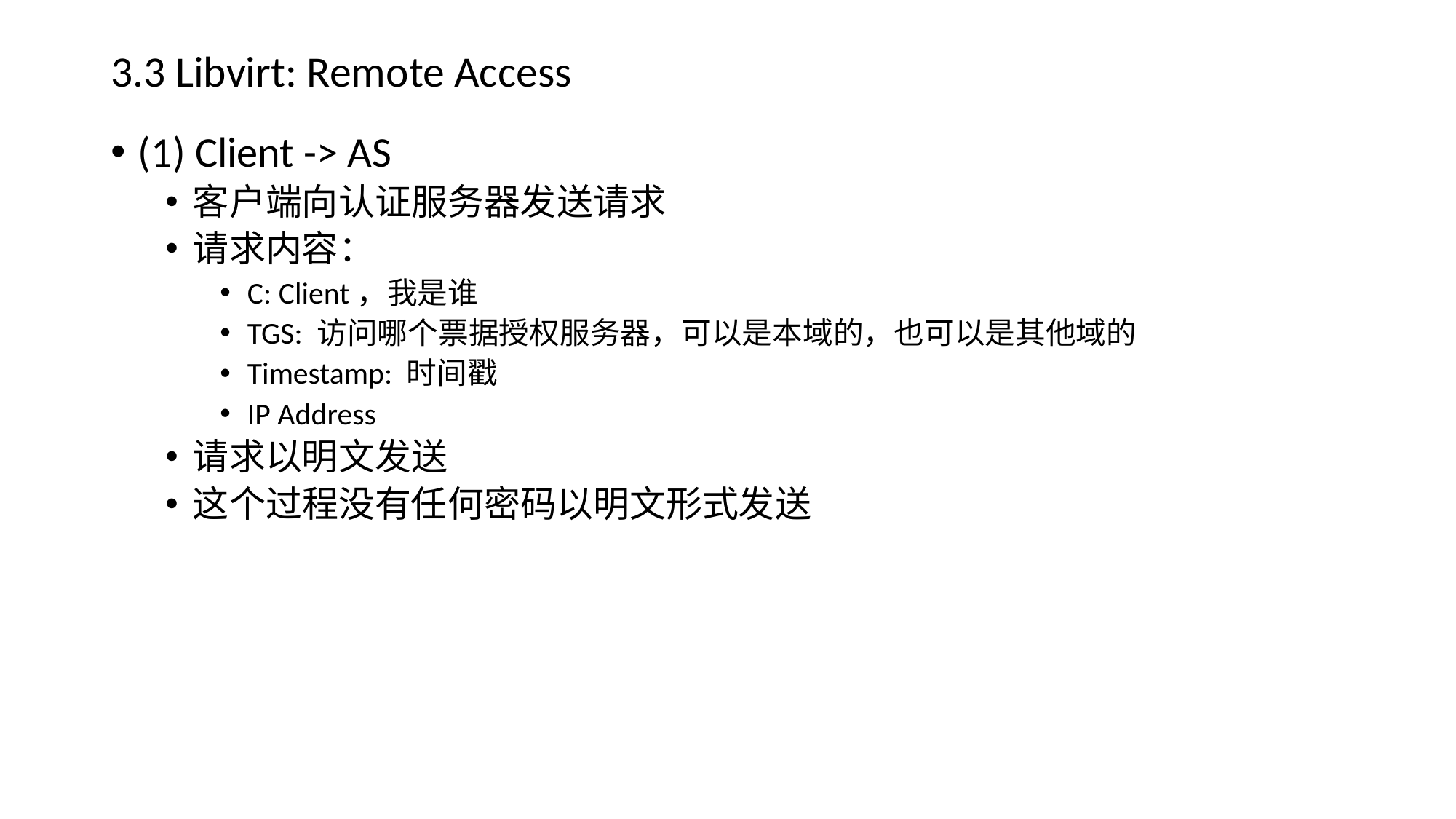

# 3.3 Libvirt: Remote Access
(1) Client -> AS
客户端向认证服务器发送请求
请求内容：
C: Client，我是谁
TGS: 访问哪个票据授权服务器，可以是本域的，也可以是其他域的
Timestamp: 时间戳
IP Address
请求以明文发送
这个过程没有任何密码以明文形式发送